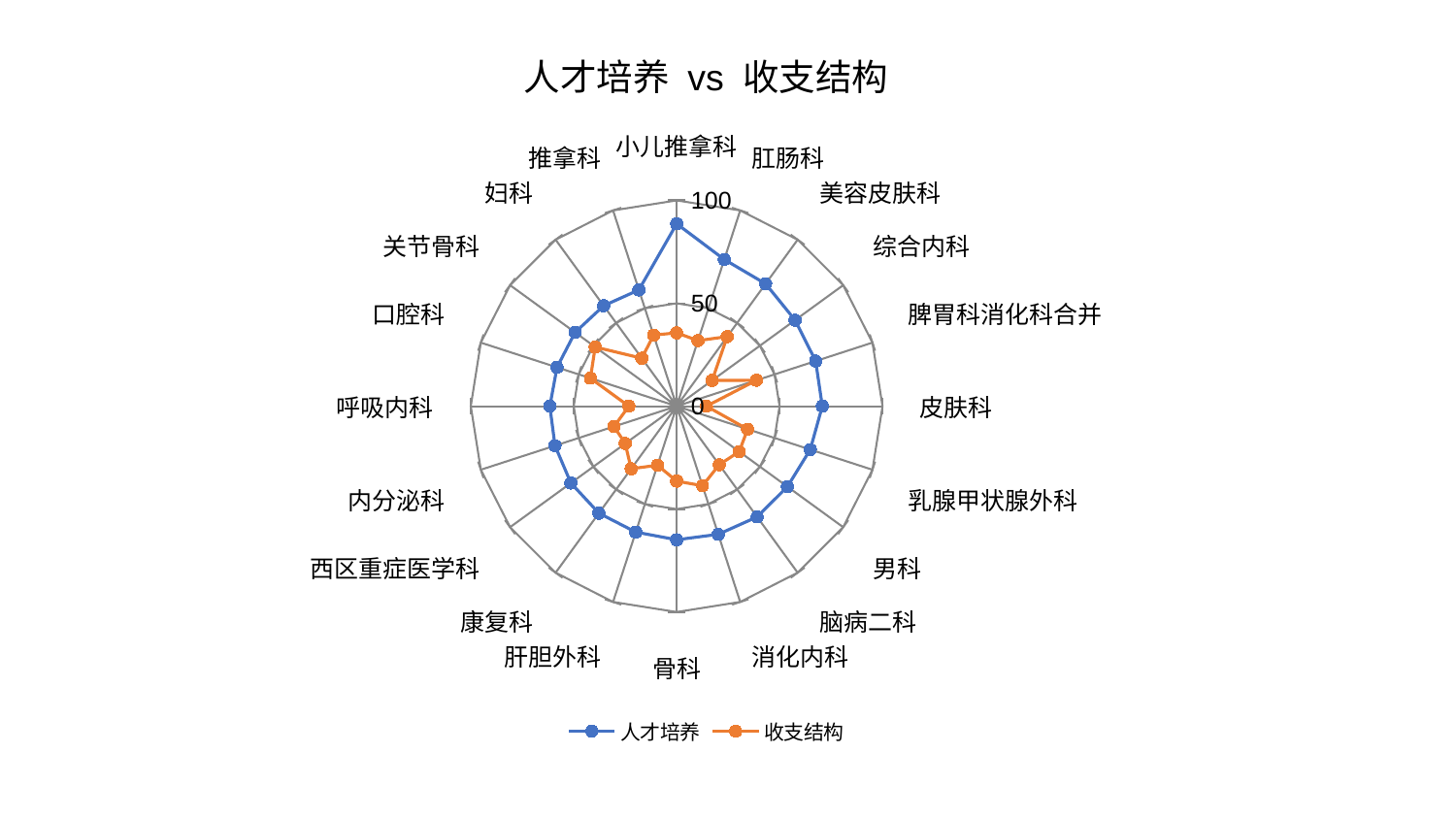

### Chart: 人才培养 vs 收支结构

| Category | 人才培养 | 收支结构 |
|---|---|---|
| 小儿推拿科 | 88.63749097548477 | 35.63556584076238 |
| 肛肠科 | 74.93922584884679 | 33.5069423454654 |
| 美容皮肤科 | 73.52895374797039 | 41.77834987272324 |
| 综合内科 | 71.13012057784354 | 21.30760194762171 |
| 脾胃科消化科合并 | 71.00397011740354 | 40.77159323755222 |
| 皮肤科 | 70.7663068056737 | 14.485421580024331 |
| 乳腺甲状腺外科 | 68.24231898546496 | 36.243377148041795 |
| 男科 | 66.52953345510112 | 37.5667177205427 |
| 脑病二科 | 66.50616368912448 | 35.18577347060973 |
| 消化内科 | 65.47294678305818 | 40.65274471184217 |
| 骨科 | 64.92123399210635 | 36.414611807193644 |
| 肝胆外科 | 64.32605728133406 | 30.153868292445054 |
| 康复科 | 64.27020871855397 | 37.59923628158427 |
| 西区重症医学科 | 63.516404403440674 | 30.873652229315393 |
| 内分泌科 | 62.12590264917855 | 31.9878214165013 |
| 呼吸内科 | 61.60731322966518 | 23.22246315948886 |
| 口腔科 | 61.110754133141256 | 44.052628536907676 |
| 关节骨科 | 60.98765573573177 | 48.906790263278374 |
| 妇科 | 60.3391851355617 | 28.83487898552096 |
| 推拿科 | 59.3966521846786 | 36.298433557196866 |
86